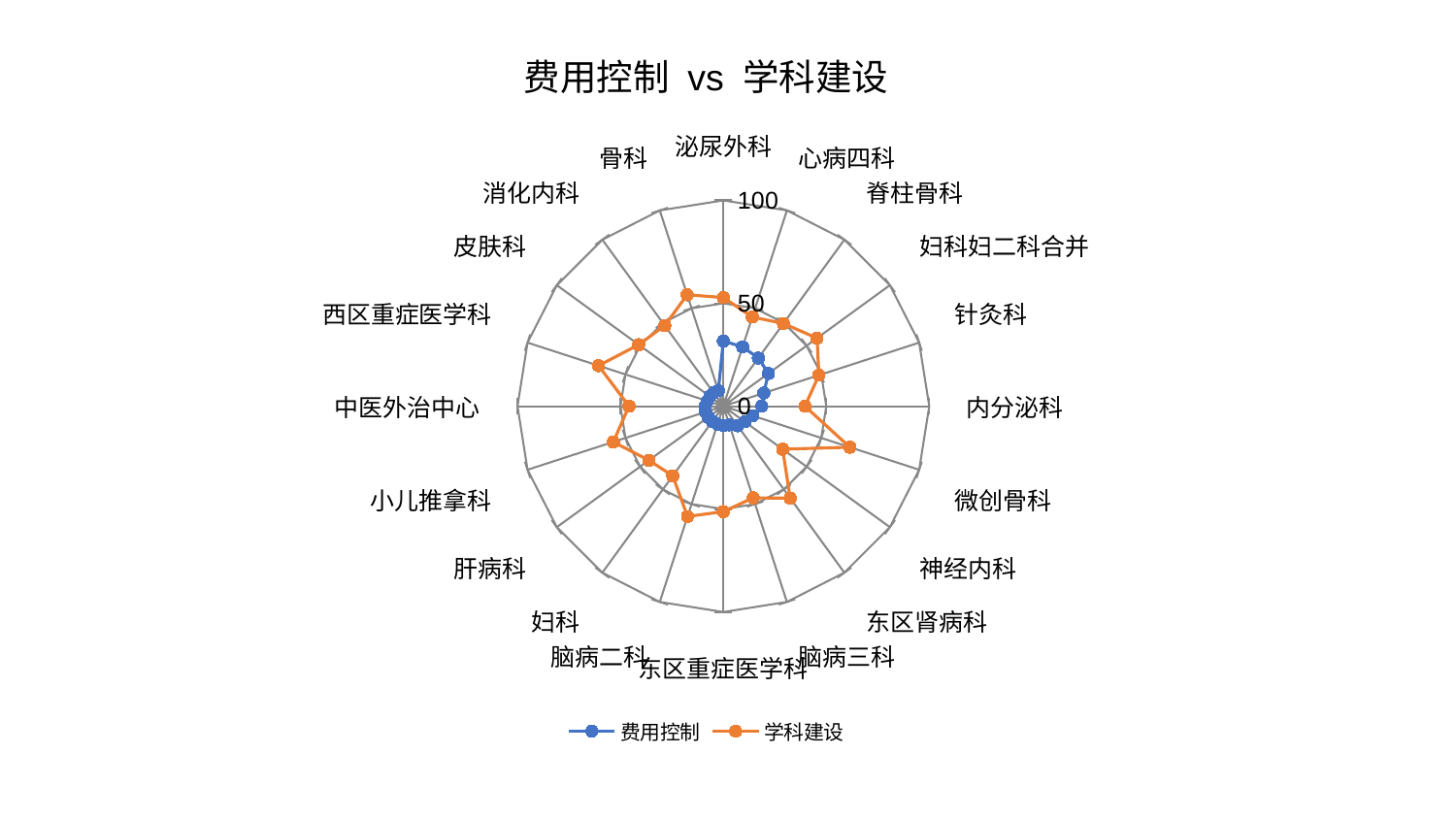

### Chart: 费用控制 vs 学科建设

| Category | 费用控制 | 学科建设 |
|---|---|---|
| 泌尿外科 | 31.662425594756485 | 52.791362927400954 |
| 心病四科 | 30.311269160426313 | 45.574821161598784 |
| 脊柱骨科 | 28.926803770079392 | 49.674368574902104 |
| 妇科妇二科合并 | 27.095146567812943 | 56.253342317492134 |
| 针灸科 | 20.64569858509743 | 48.81192670772221 |
| 内分泌科 | 18.658165965003285 | 39.636417777798954 |
| 微创骨科 | 15.004570171067217 | 64.58972013383782 |
| 神经内科 | 12.870239505393318 | 35.6103709486327 |
| 东区肾病科 | 11.791749594384166 | 55.257384254690784 |
| 脑病三科 | 9.524948826286039 | 46.84175869569652 |
| 东区重症医学科 | 9.425707795960982 | 51.22829617455361 |
| 脑病二科 | 9.23091055983021 | 56.374587712954956 |
| 妇科 | 9.161048473322927 | 41.83837826167093 |
| 肝病科 | 9.105809670776065 | 44.71503196408128 |
| 小儿推拿科 | 9.090059950543786 | 56.22944261763839 |
| 中医外治中心 | 8.921234278982453 | 45.825599350506735 |
| 西区重症医学科 | 8.21568599658545 | 63.73971316932489 |
| 皮肤科 | 8.114395831304776 | 50.84221080276889 |
| 消化内科 | 8.028574377041394 | 48.410638613002874 |
| 骨科 | 7.9251773521207864 | 56.90973600292207 |
41